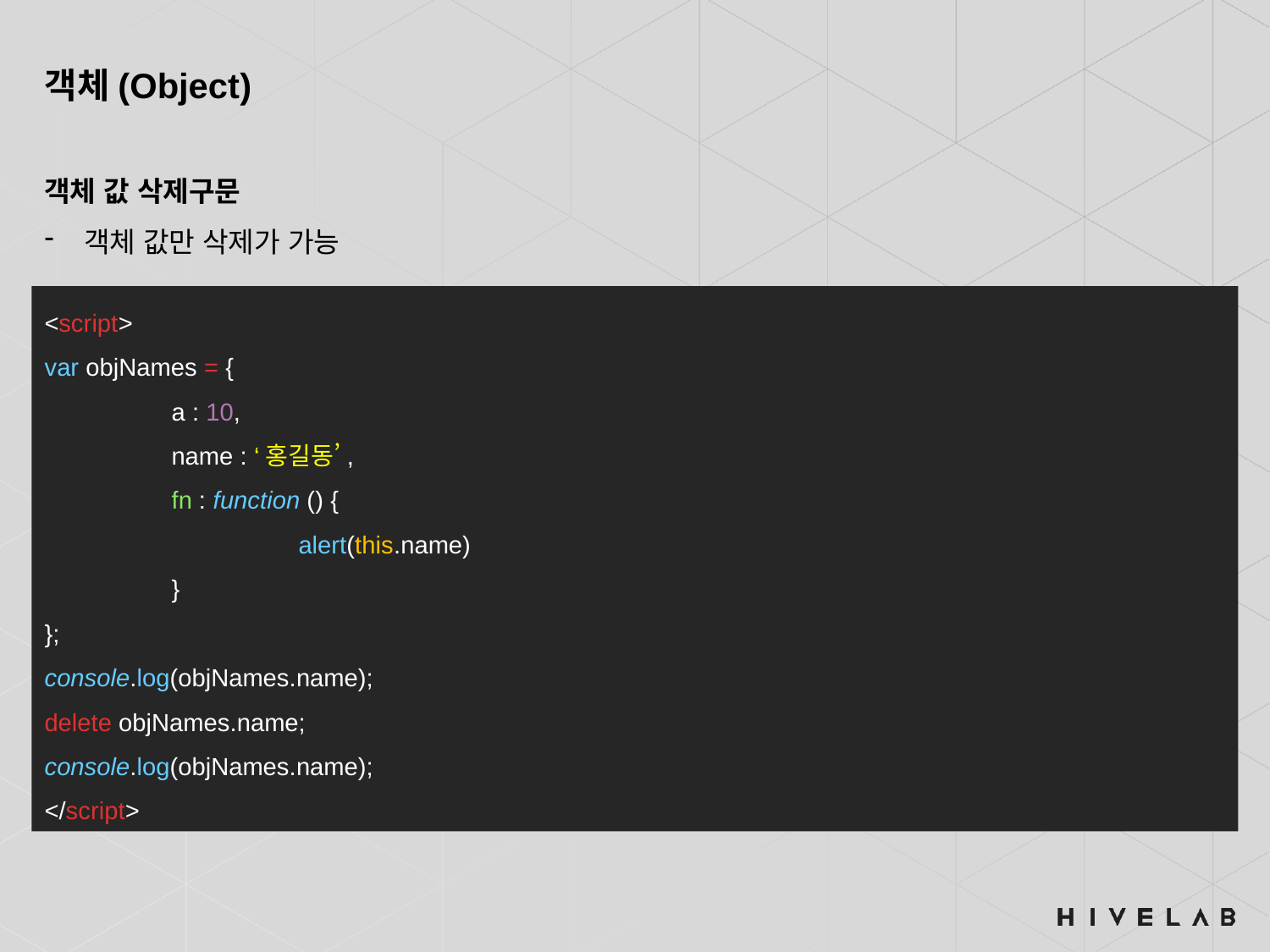

객체(Object)

객체 값 삭제구문
객체 값만 삭제가 가능
<script>
var objNames = {
	a : 10,
	name : ‘홍길동’,
	fn : function () {
		alert(this.name)
	}
};
console.log(objNames.name);
delete objNames.name;
console.log(objNames.name);
</script>